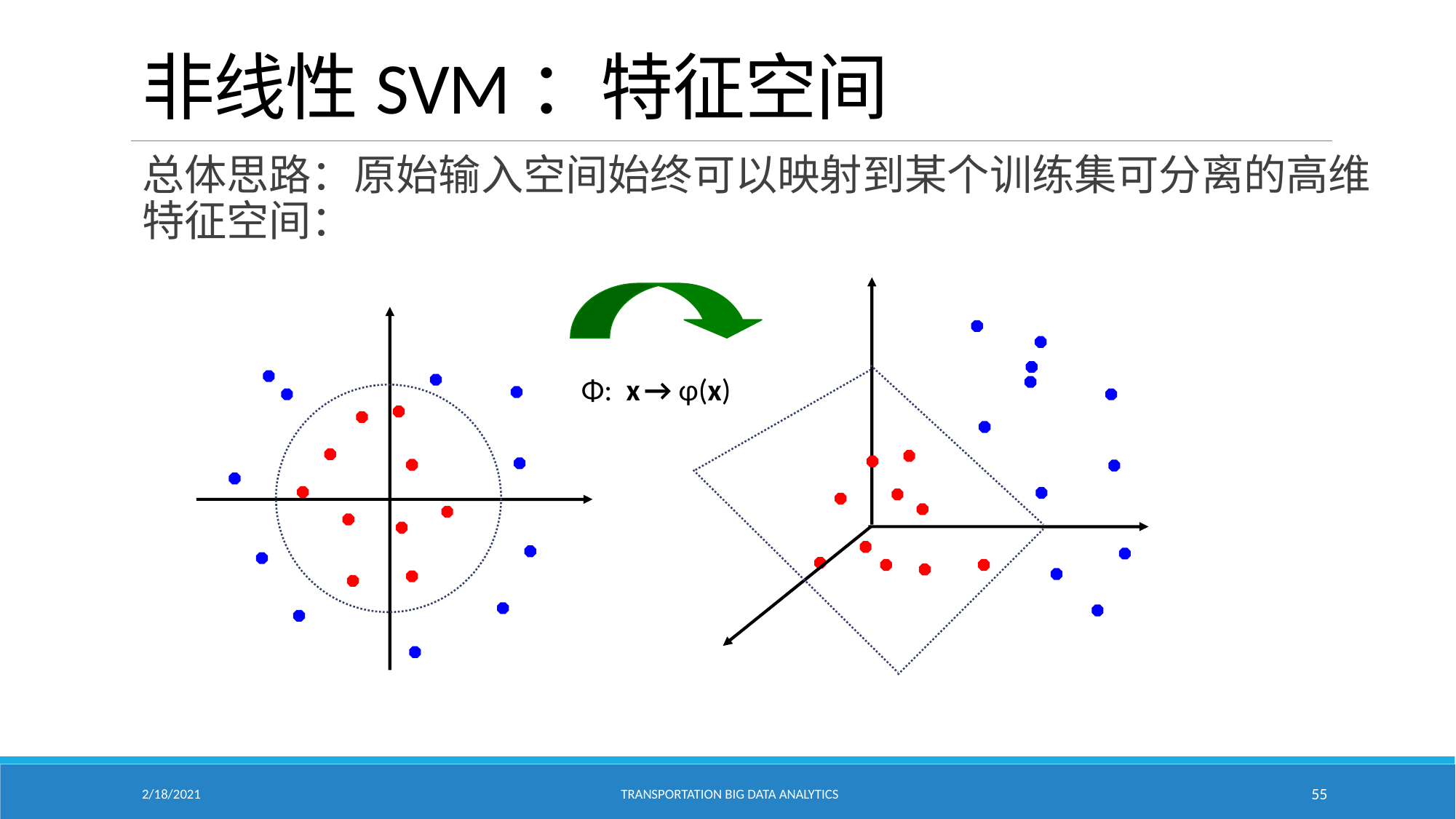

# 非线性SVM：特征空间
总体思路：原始输入空间始终可以映射到某个训练集可分离的高维特征空间：

Φ:  x → φ(x)

2/18/2021
Transportation Big Data Analytics
55